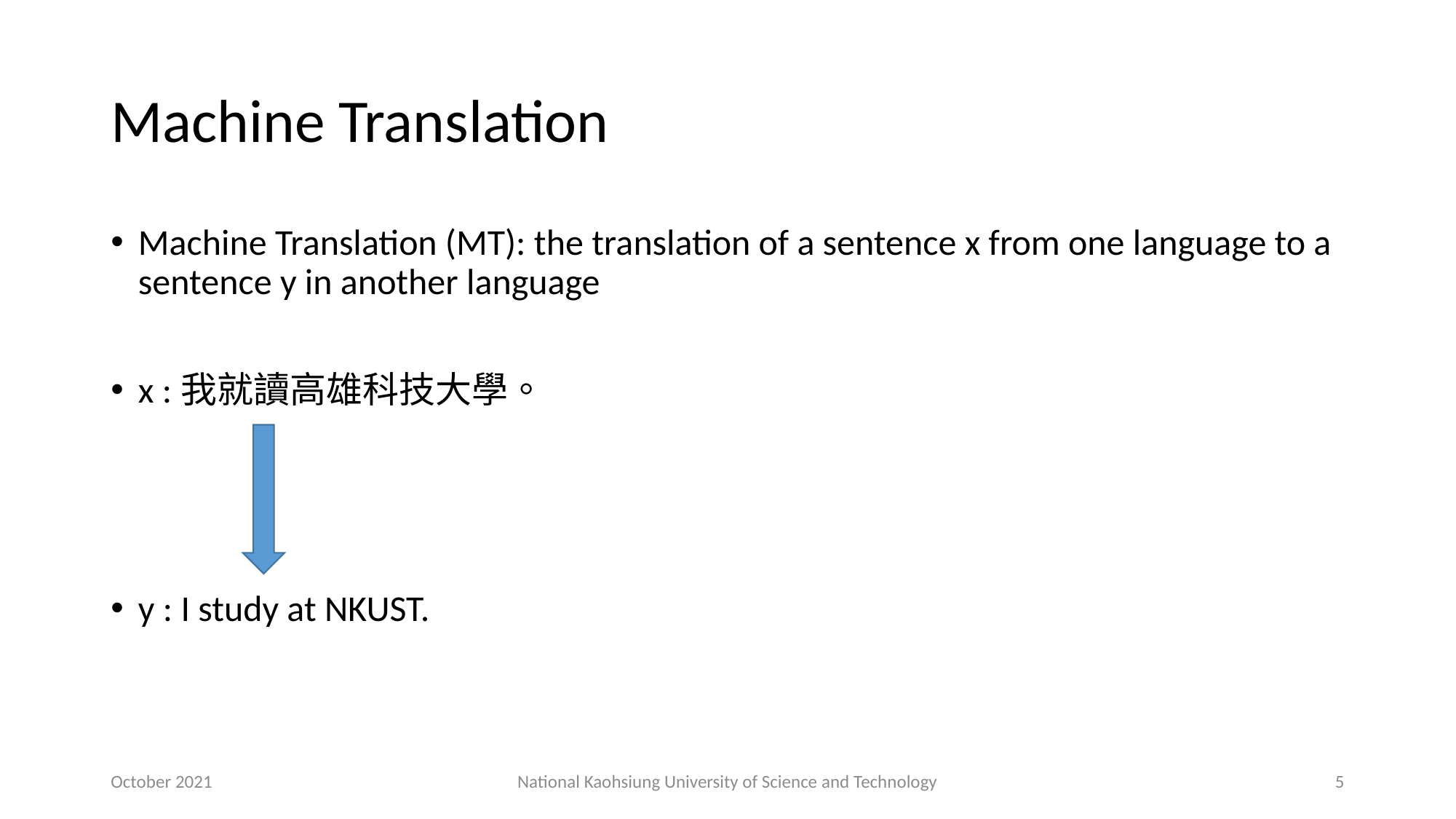

# Machine Translation
Machine Translation (MT): the translation of a sentence x from one language to a sentence y in another language

x :我就讀高雄科技大學。

y : I study at NKUST.

October 2021
National Kaohsiung University of Science and Technology
5